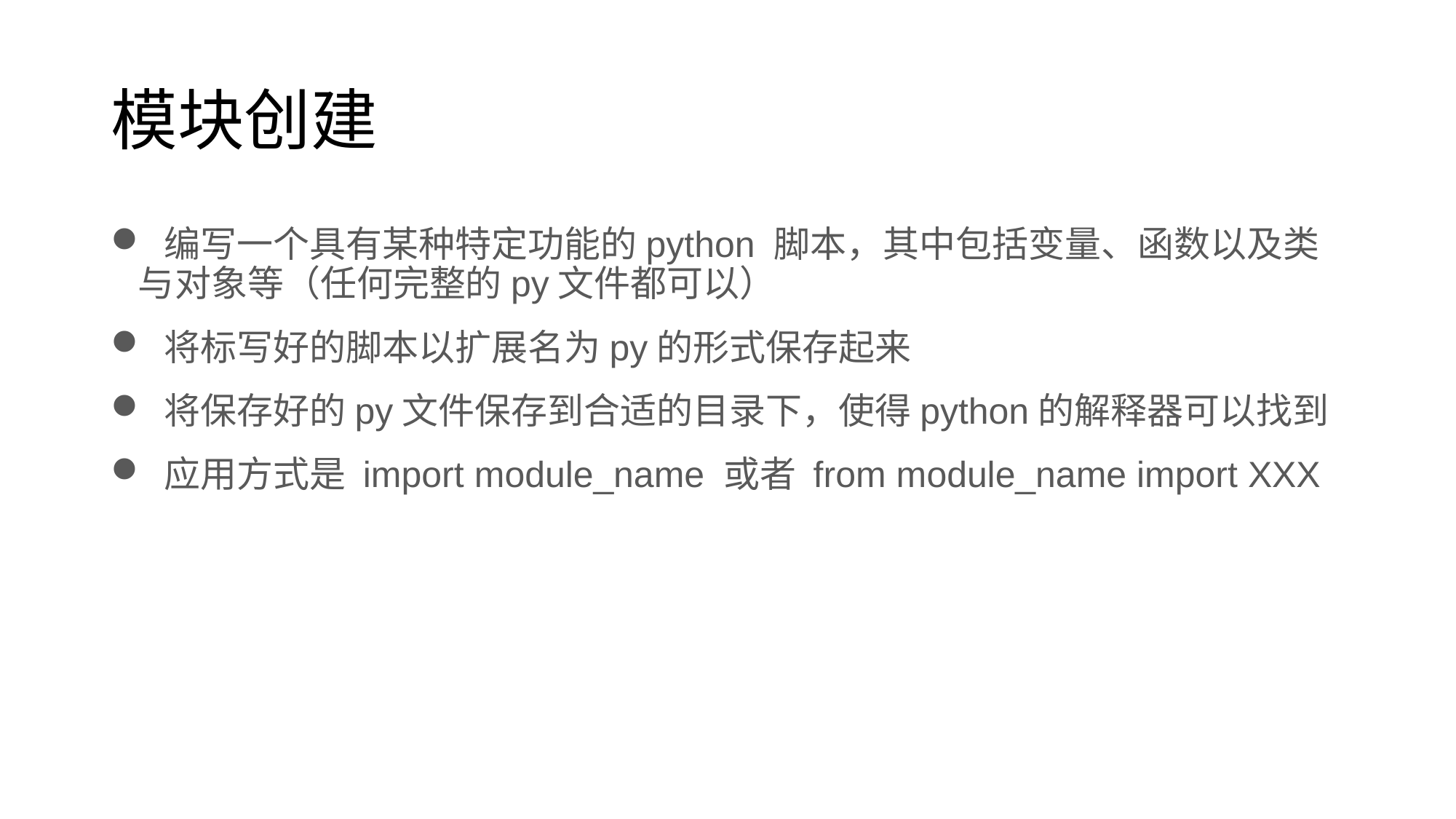

# 模块创建
 编写一个具有某种特定功能的python 脚本，其中包括变量、函数以及类与对象等（任何完整的py文件都可以）
 将标写好的脚本以扩展名为py的形式保存起来
 将保存好的py文件保存到合适的目录下，使得python的解释器可以找到
 应用方式是 import module_name 或者 from module_name import XXX